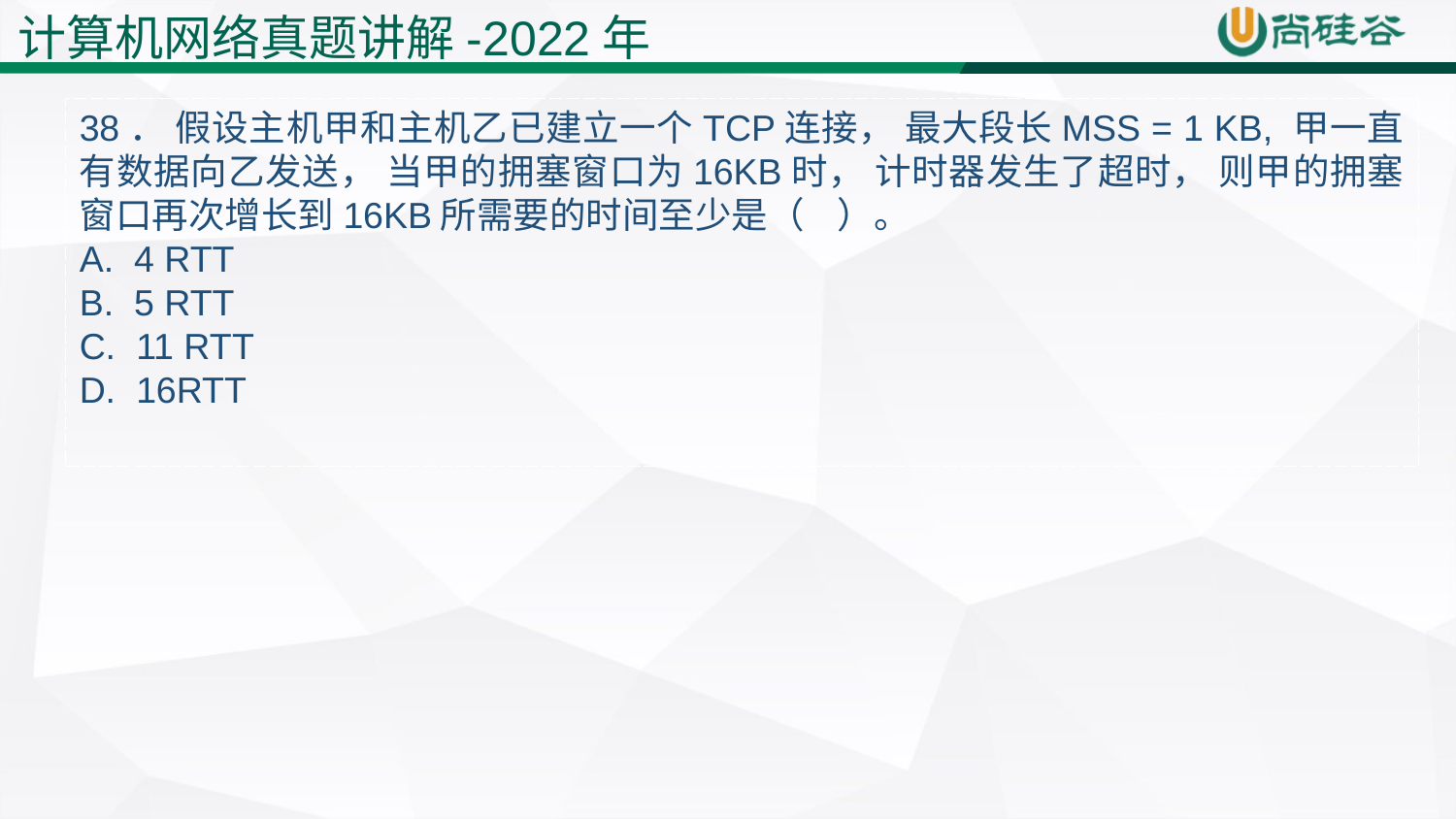

38． 假设主机甲和主机乙已建立一个TCP连接， 最大段长MSS = 1 KB, 甲一直有数据向乙发送， 当甲的拥塞窗口为16KB时， 计时器发生了超时， 则甲的拥塞窗口再次增长到16KB所需要的时间至少是（    ）。
A.  4 RTT
B.  5 RTT
C.  11 RTT
D.  16RTT